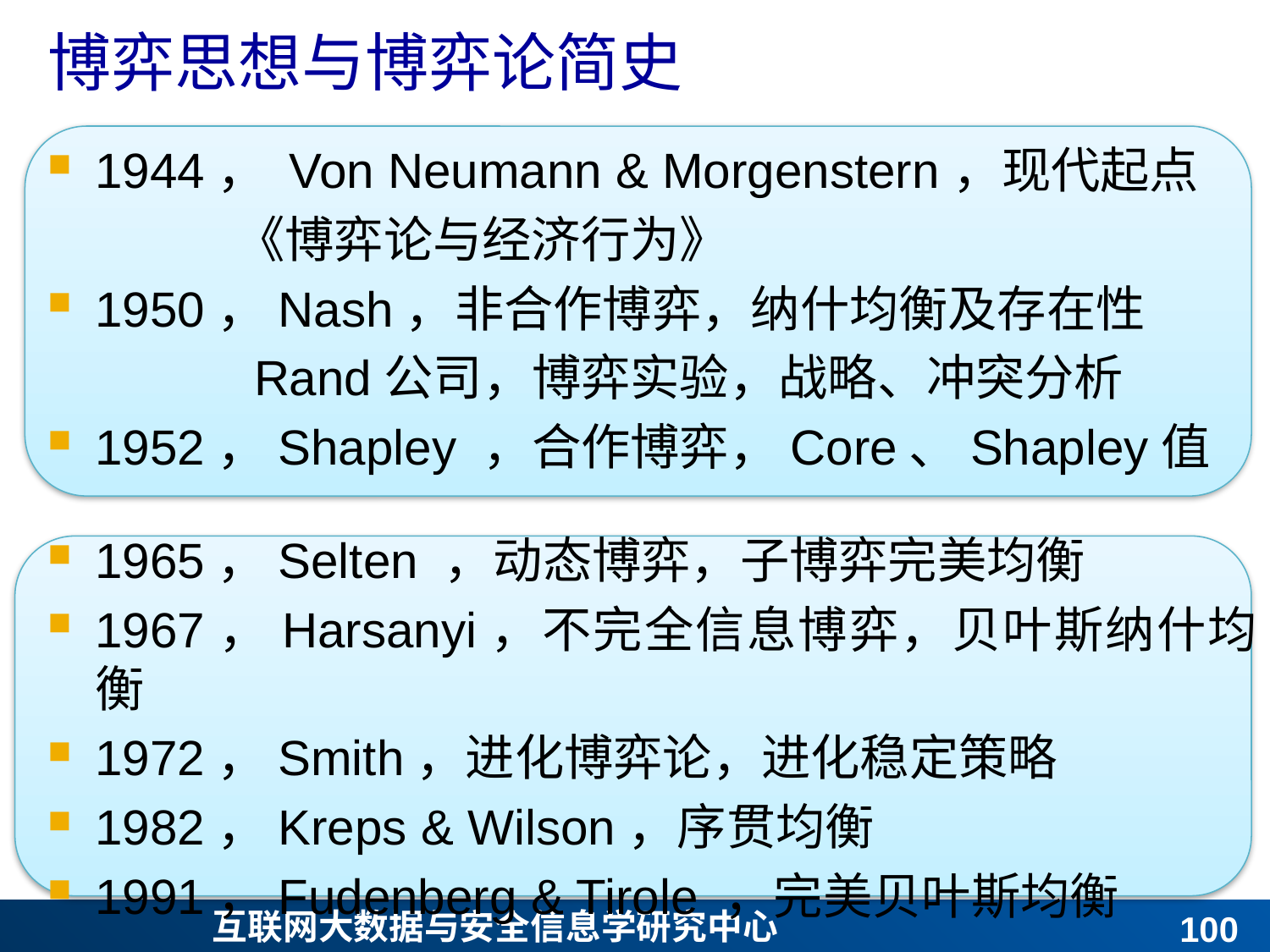

# 博弈思想与博弈论简史

1944， Von Neumann & Morgenstern，现代起点
                《博弈论与经济行为》
1950，Nash，非合作博弈，纳什均衡及存在性
               Rand公司，博弈实验，战略、冲突分析
1952，Shapley ，合作博弈，Core、Shapley值

1965，Selten ，动态博弈，子博弈完美均衡
1967，Harsanyi，不完全信息博弈，贝叶斯纳什均衡
1972，Smith，进化博弈论，进化稳定策略
1982，Kreps & Wilson，序贯均衡
1991，Fudenberg & Tirole ，完美贝叶斯均衡

100